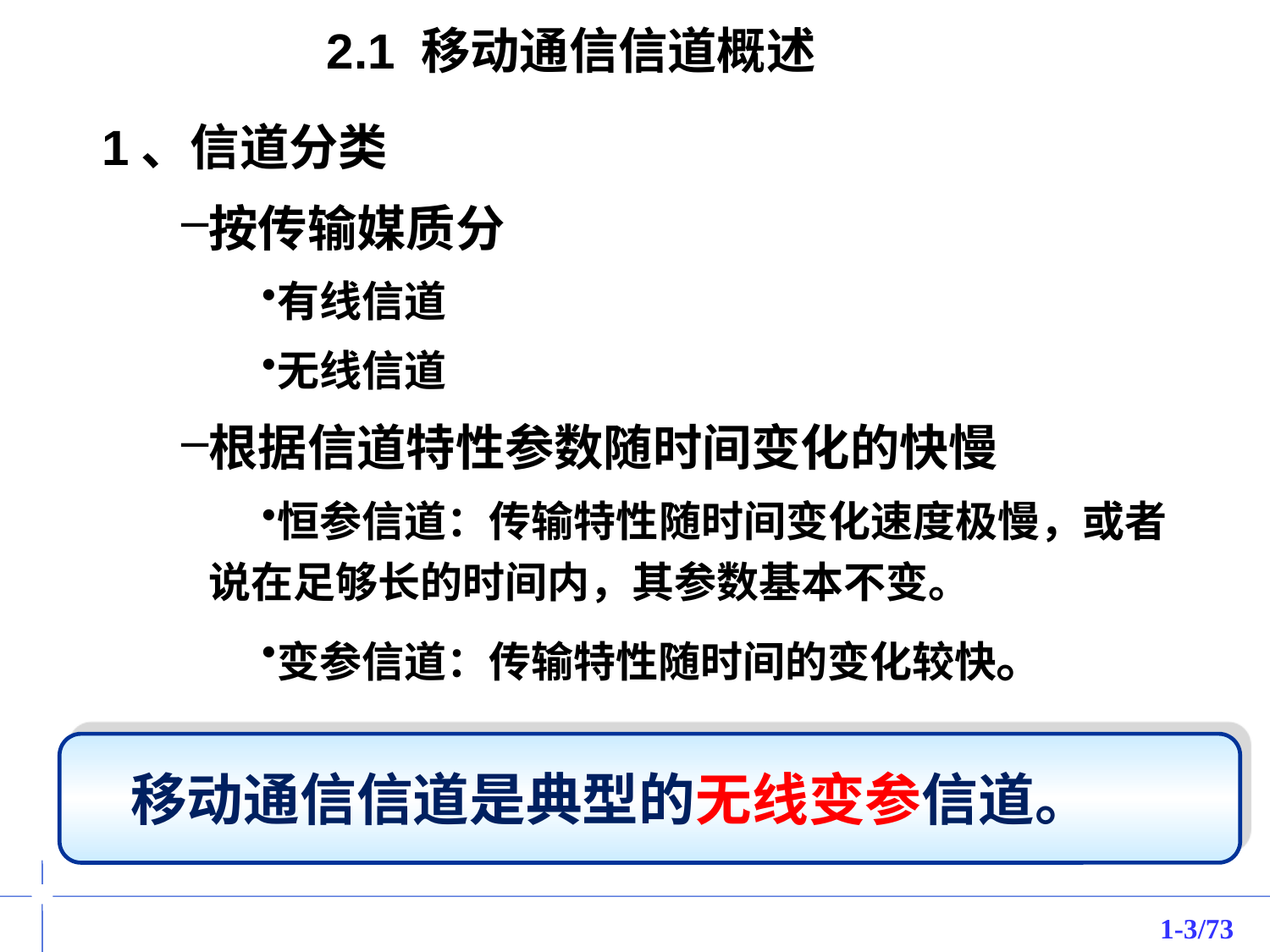

2.1 移动通信信道概述
1、信道分类
按传输媒质分
有线信道
无线信道
根据信道特性参数随时间变化的快慢
恒参信道：传输特性随时间变化速度极慢，或者说在足够长的时间内，其参数基本不变。
变参信道：传输特性随时间的变化较快。
移动通信信道是典型的无线变参信道。

1-3/73